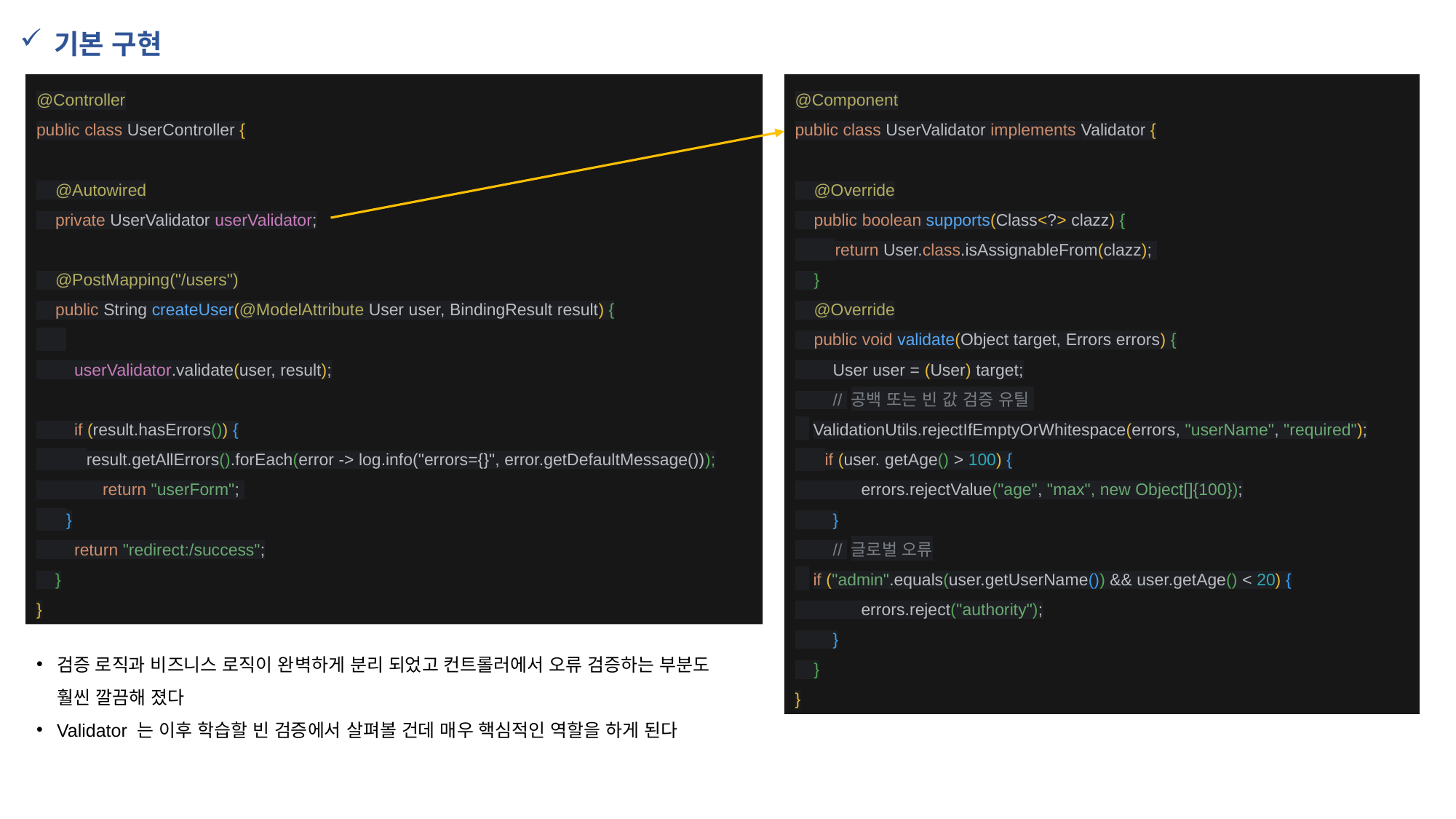

기본 구현
@Controller
public class UserController {
    @Autowired
    private UserValidator userValidator;
    @PostMapping("/users")
    public String createUser(@ModelAttribute User user, BindingResult result) {
        userValidator.validate(user, result);
        if (result.hasErrors()) {
     result.getAllErrors().forEach(error -> log.info("errors={}", error.getDefaultMessage()));
              return "userForm";
   }
        return "redirect:/success";
    }
}
@Component
public class UserValidator implements Validator {
    @Override
    public boolean supports(Class<?> clazz) {
    return User.class.isAssignableFrom(clazz);
    }
    @Override
    public void validate(Object target, Errors errors) {
        User user = (User) target;
        // 공백 또는 빈 값 검증 유틸
   ValidationUtils.rejectIfEmptyOrWhitespace(errors, "userName", "required");
   if (user. getAge() > 100) {
              errors.rejectValue("age", "max", new Object[]{100});
        }
        // 글로벌 오류
   if ("admin".equals(user.getUserName()) && user.getAge() < 20) {
              errors.reject("authority");
        }
    }
}
검증 로직과 비즈니스 로직이 완벽하게 분리 되었고 컨트롤러에서 오류 검증하는 부분도 훨씬 깔끔해 졌다
Validator 는 이후 학습할 빈 검증에서 살펴볼 건데 매우 핵심적인 역할을 하게 된다